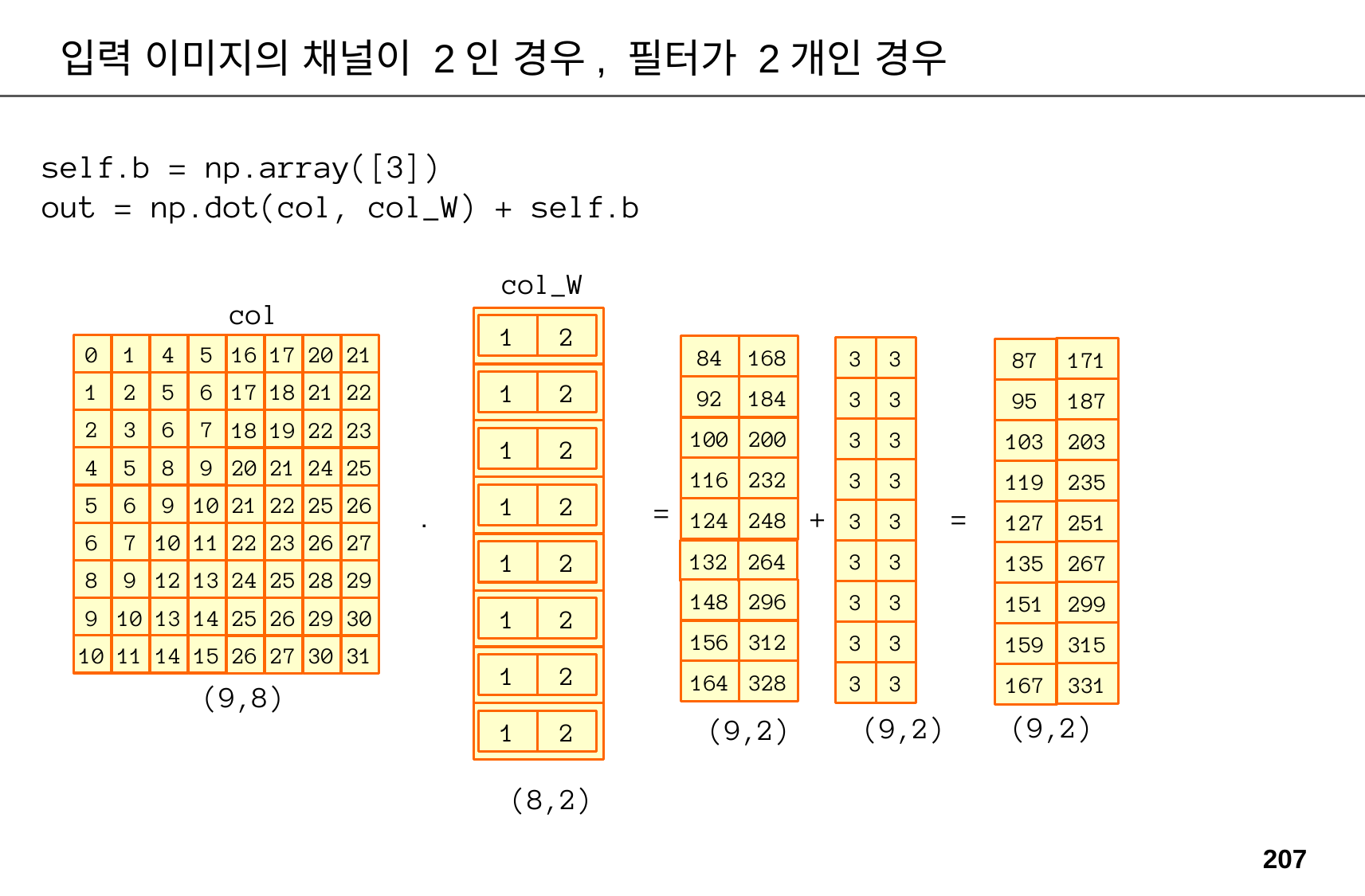

입력 이미지의 채널이 2인 경우, 필터가 2개인 경우
self.b = np.array([3])
out = np.dot(col, col_W) + self.b
col_W
col

1
2
0
1
4
5
16
17
20
21
84
168
3
3
171
87

1
2
1
2
5
6
17
18
21
22
92
184
3
3
187
95
2
3
6
7
18
19
22
23
100
200
3
3
203
103

1
2
4
5
8
9
20
21
24
25
116
232
3
3
235
119

1
2
5
6
9
10
21
22
25
26
=
.
+
=
124
248
3
3
251
127
6
7
10
11
22
23
26
27

132
264
3
3
1
2
267
135
8
9
12
13
24
25
28
29
148
296
3
3
299
151

9
10
13
14
1
2
25
26
29
30
156
312
3
3
315
159
10
11
14
15
26
27
30
31

1
2
164
328
3
3
331
167
(9,8)
(9,2)
(9,2)

(9,2)
1
2
(8,2)